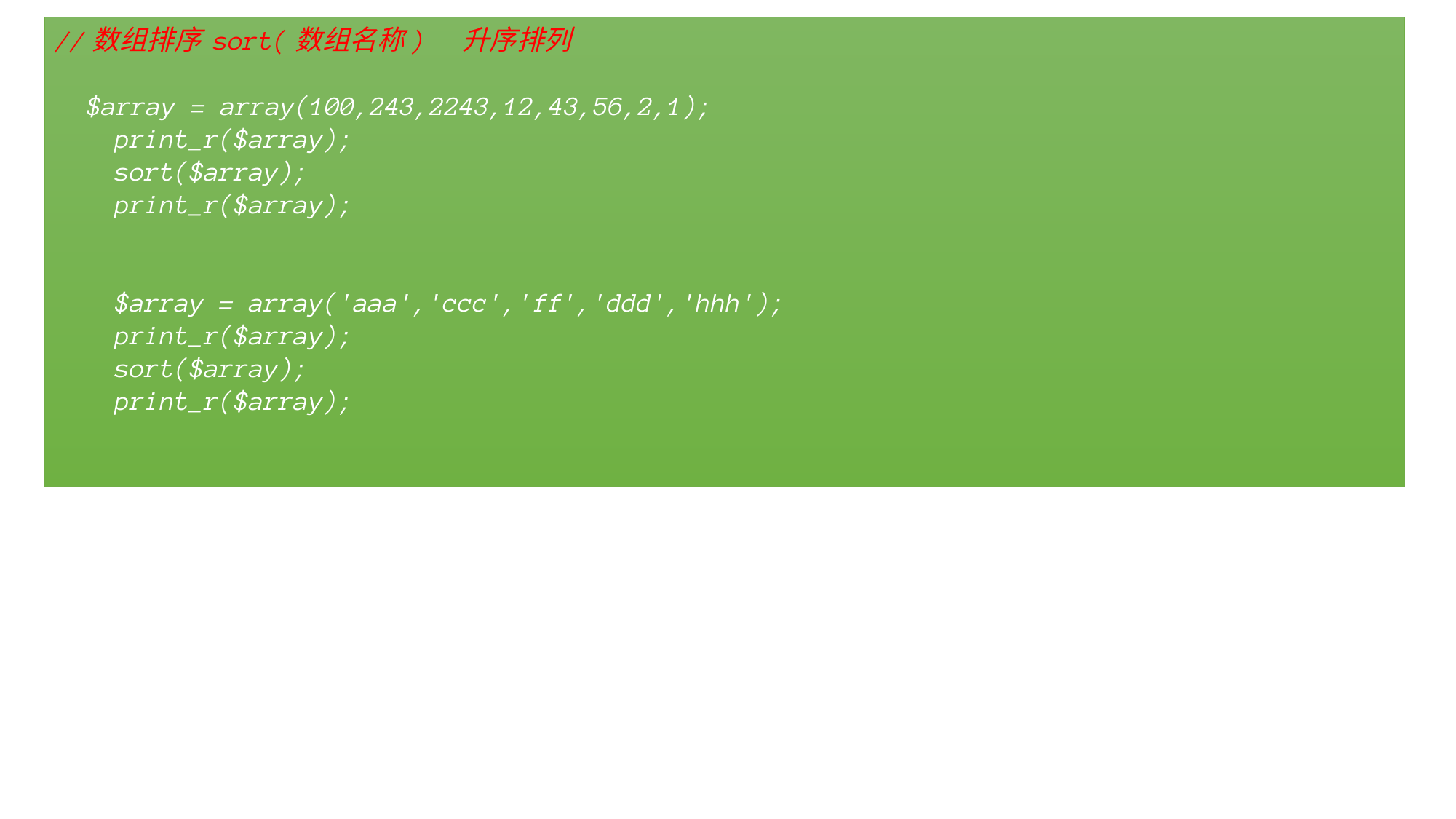

//数组排序 sort(数组名称)  升序排列
    $array = array(100,243,2243,12,43,56,2,1);
    print_r($array);
    sort($array);
    print_r($array);

    $array = array('aaa','ccc','ff','ddd','hhh');
    print_r($array);
    sort($array);
    print_r($array);